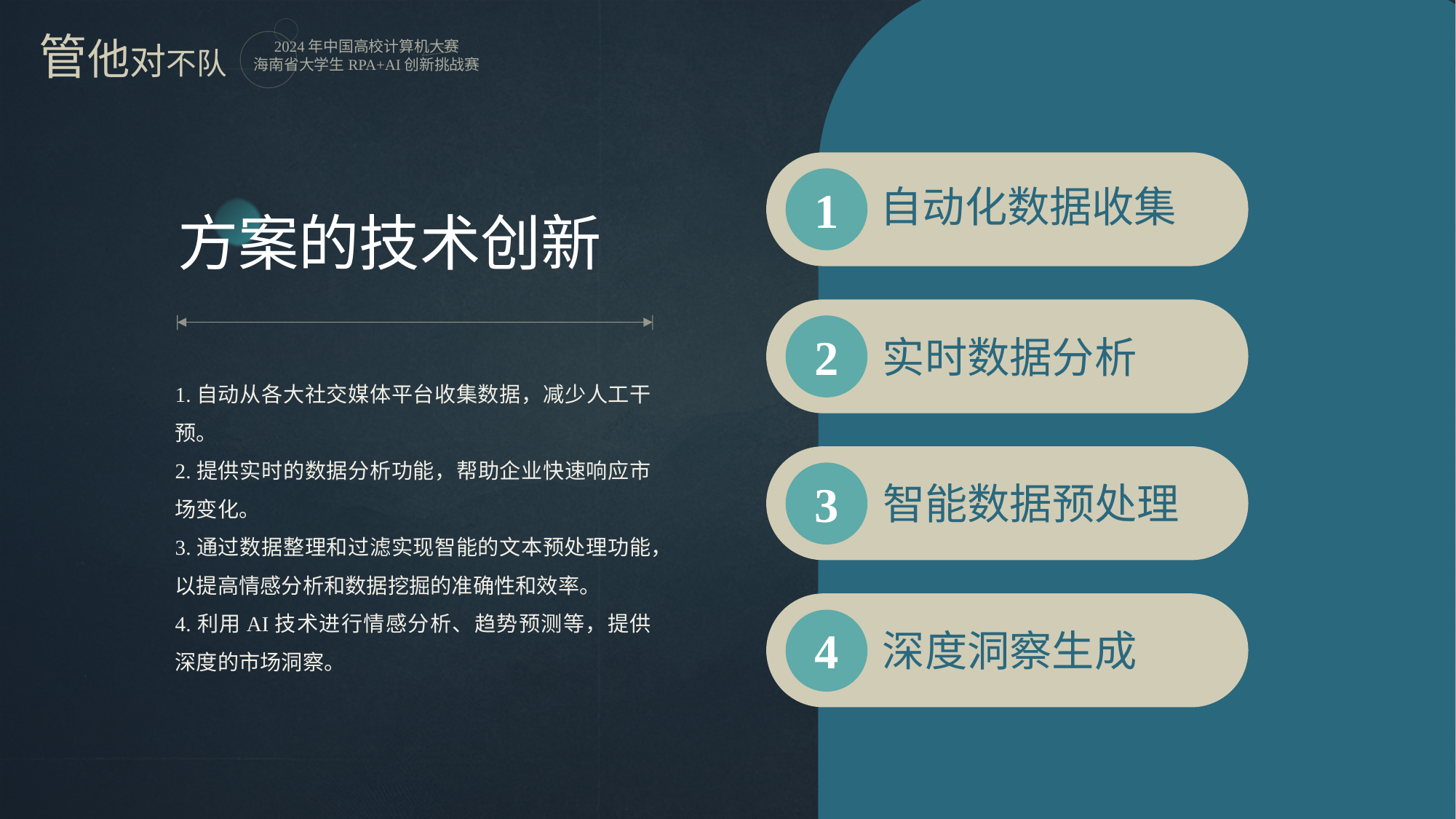

1
自动化数据收集

方案的技术创新

2
实时数据分析
1.自动从各大社交媒体平台收集数据，减少人工干预。
2.提供实时的数据分析功能，帮助企业快速响应市场变化。
3.通过数据整理和过滤实现智能的文本预处理功能，以提高情感分析和数据挖掘的准确性和效率。
4.利用AI技术进行情感分析、趋势预测等，提供深度的市场洞察。

3
智能数据预处理

4
深度洞察生成